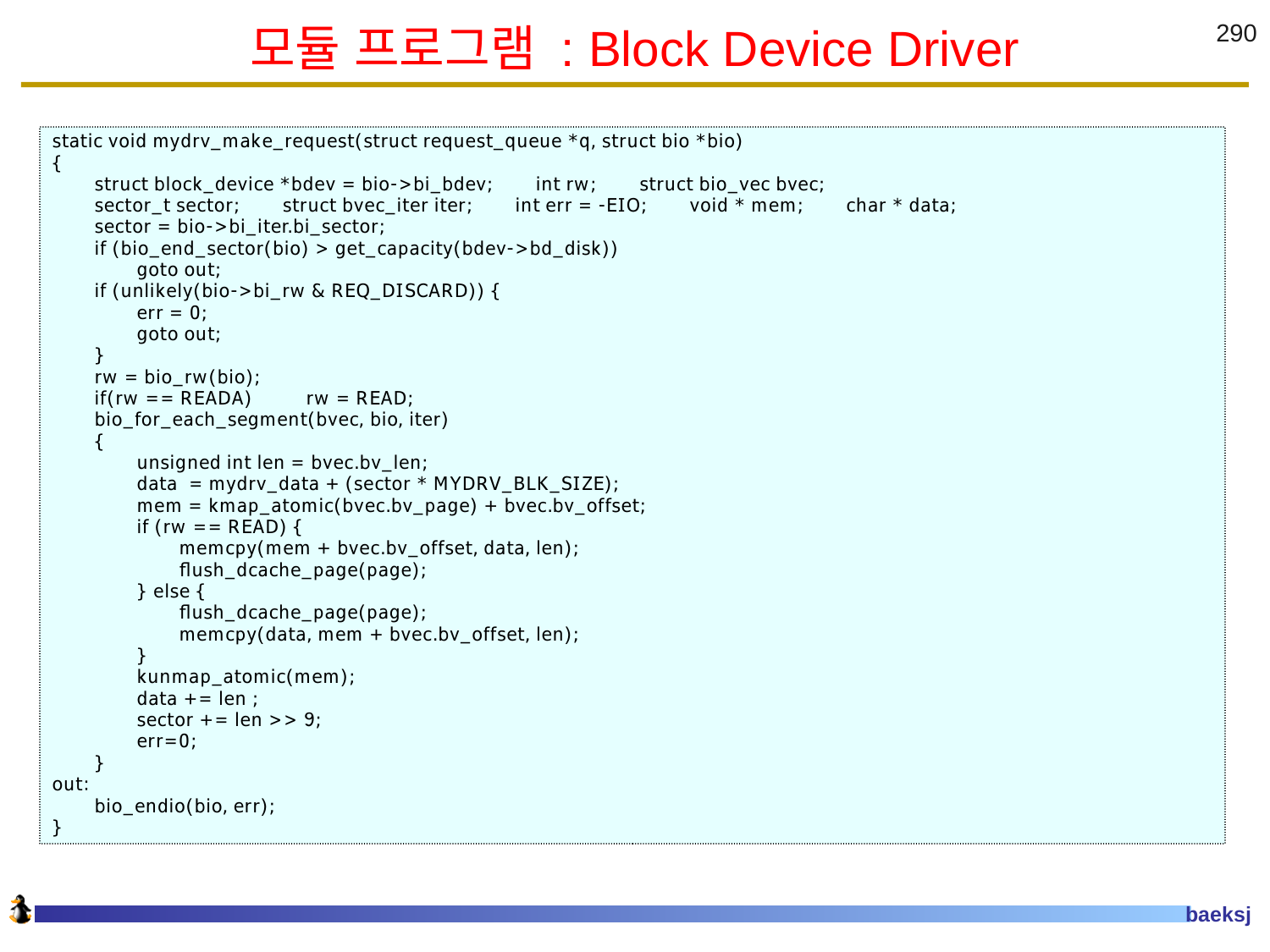

# 모듈 프로그램 : Block Device Driver
290

static void mydrv_make_request(struct request_queue *q, struct bio *bio)
{
        struct block_device *bdev = bio->bi_bdev;        int rw;        struct bio_vec bvec;
        sector_t sector;        struct bvec_iter iter;        int err = -EIO;        void * mem;        char * data;
        sector = bio->bi_iter.bi_sector;
        if (bio_end_sector(bio) > get_capacity(bdev->bd_disk))
                goto out;
        if (unlikely(bio->bi_rw & REQ_DISCARD)) {
                err = 0;
                goto out;
        }
        rw = bio_rw(bio);
        if(rw == READA)	rw = READ;
        bio_for_each_segment(bvec, bio, iter)
        {
                unsigned int len = bvec.bv_len;
                data  = mydrv_data + (sector * MYDRV_BLK_SIZE);
                mem = kmap_atomic(bvec.bv_page) + bvec.bv_offset;
                if (rw == READ) {
                        memcpy(mem + bvec.bv_offset, data, len);
                        flush_dcache_page(page);
                } else {
                        flush_dcache_page(page);
                        memcpy(data, mem + bvec.bv_offset, len);
                }
                kunmap_atomic(mem);
                data += len ;
                sector += len >> 9;
                err=0;
        }
out:
        bio_endio(bio, err);
}